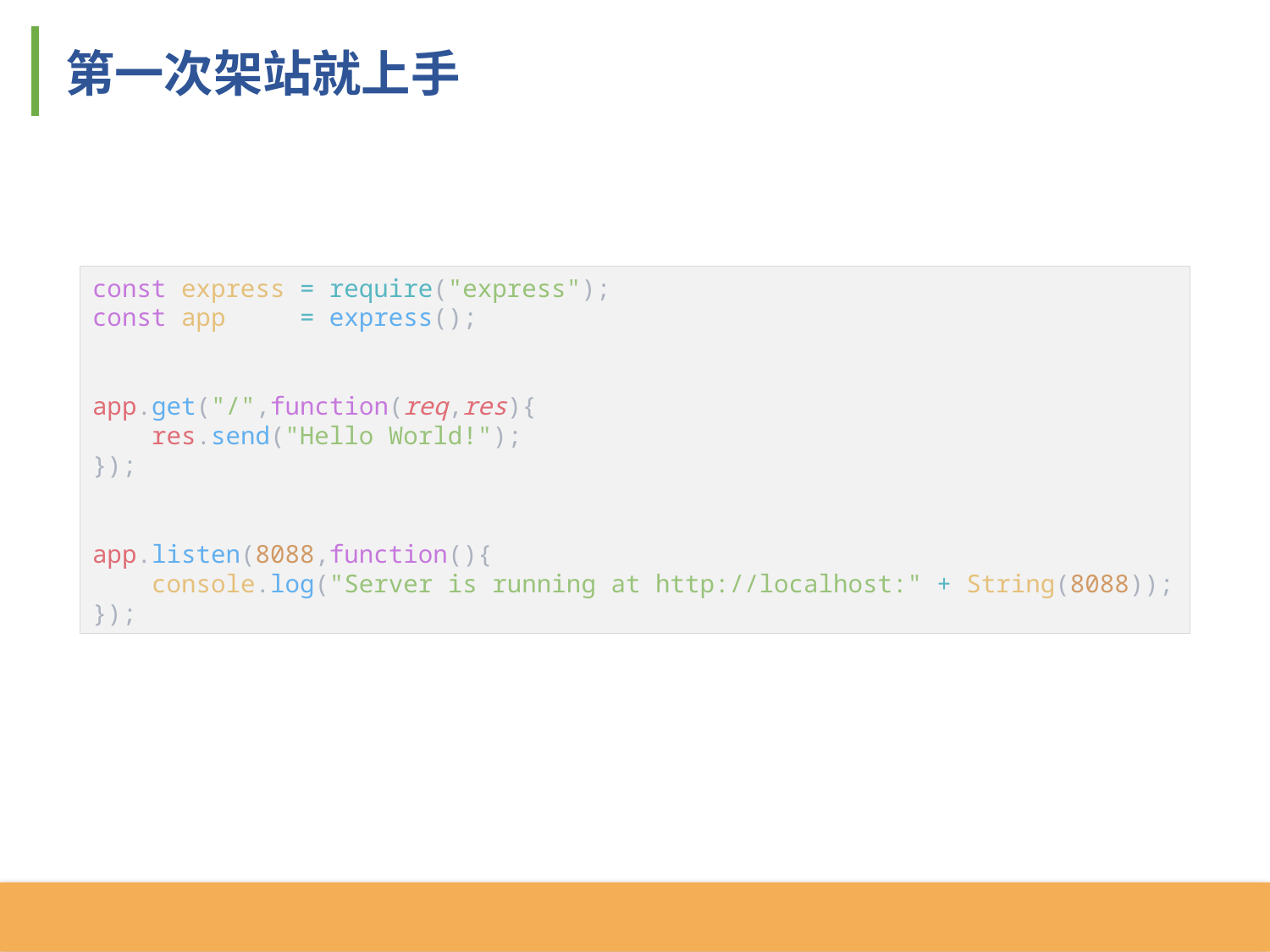

第一次架站就上手
const express = require("express");
const app     = express();
app.get("/",function(req,res){
    res.send("Hello World!");
});

app.listen(8088,function(){
    console.log("Server is running at http://localhost:" + String(8088));
});